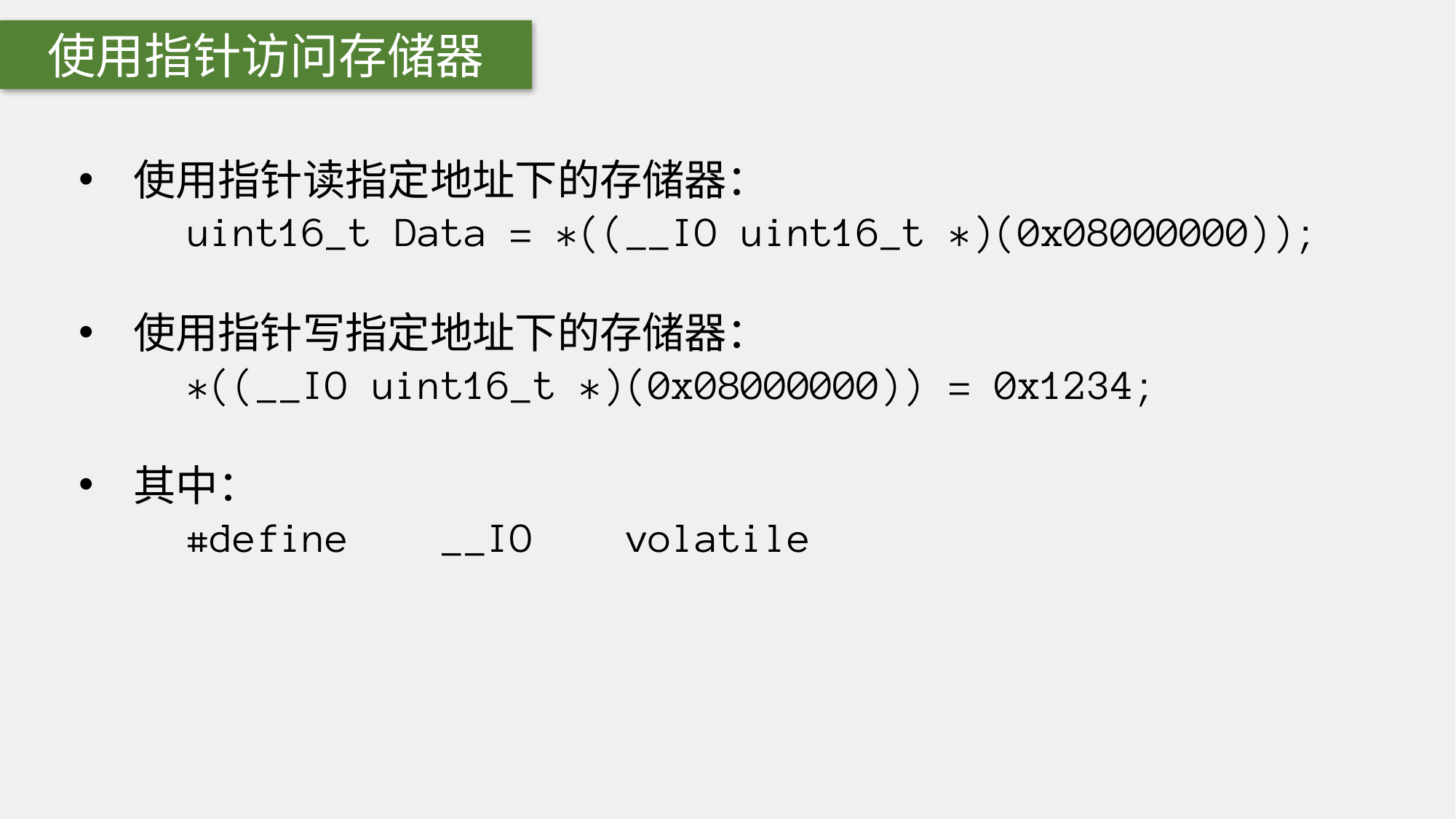

使用指针访问存储器
使用指针读指定地址下的存储器：
	uint16_t Data = *((__IO uint16_t *)(0x08000000));

使用指针写指定地址下的存储器：
	*((__IO uint16_t *)(0x08000000)) = 0x1234;

其中：
	#define    __IO    volatile